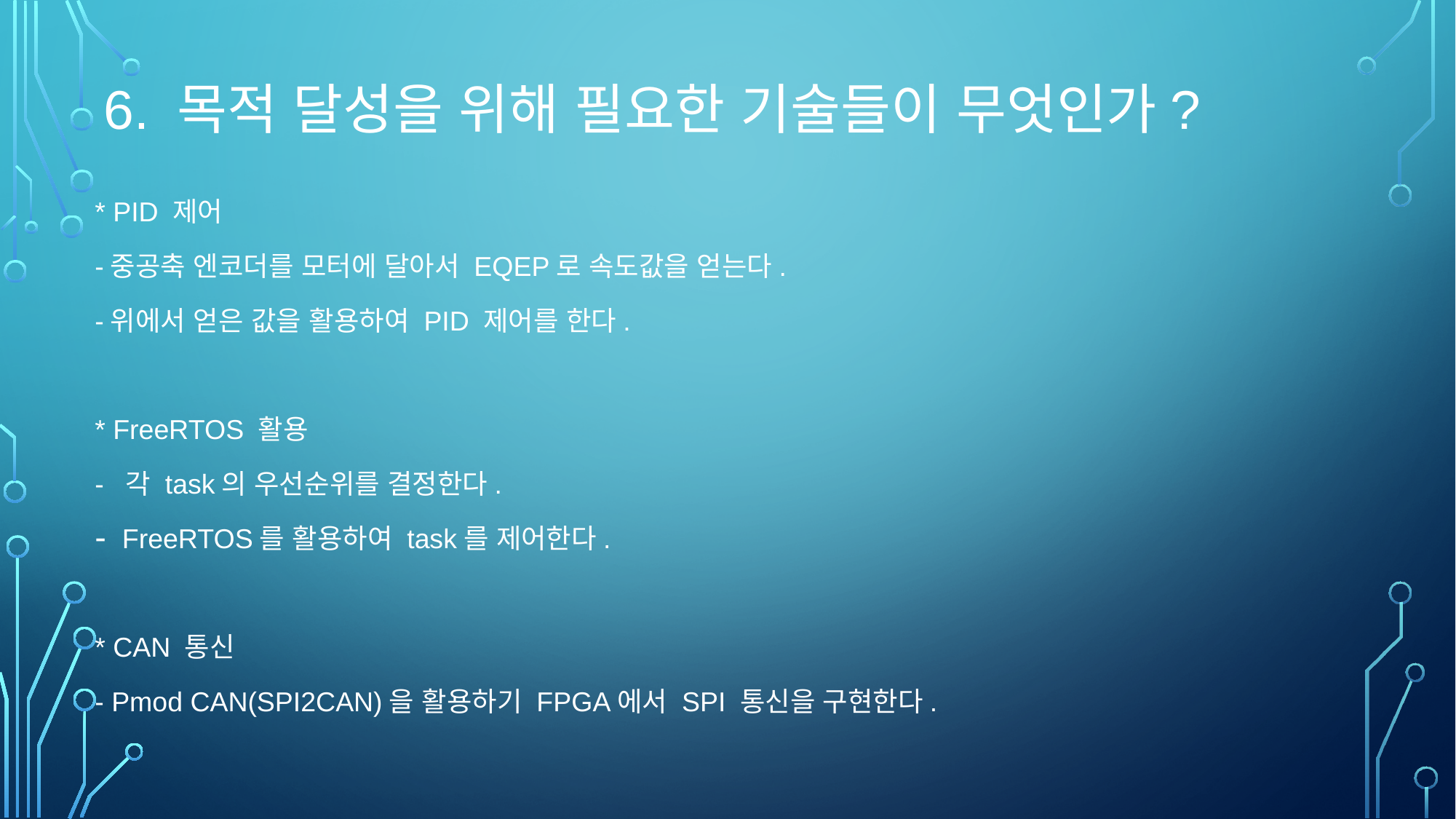

# 6. 목적 달성을 위해 필요한 기술들이 무엇인가?
* PID 제어
-중공축 엔코더를 모터에 달아서 EQEP로 속도값을 얻는다.
-위에서 얻은 값을 활용하여 PID 제어를 한다.

* FreeRTOS 활용
-  각 task의 우선순위를 결정한다.
FreeRTOS를 활용하여 task를 제어한다.

* CAN 통신
- Pmod CAN(SPI2CAN)을 활용하기 FPGA에서 SPI 통신을 구현한다.